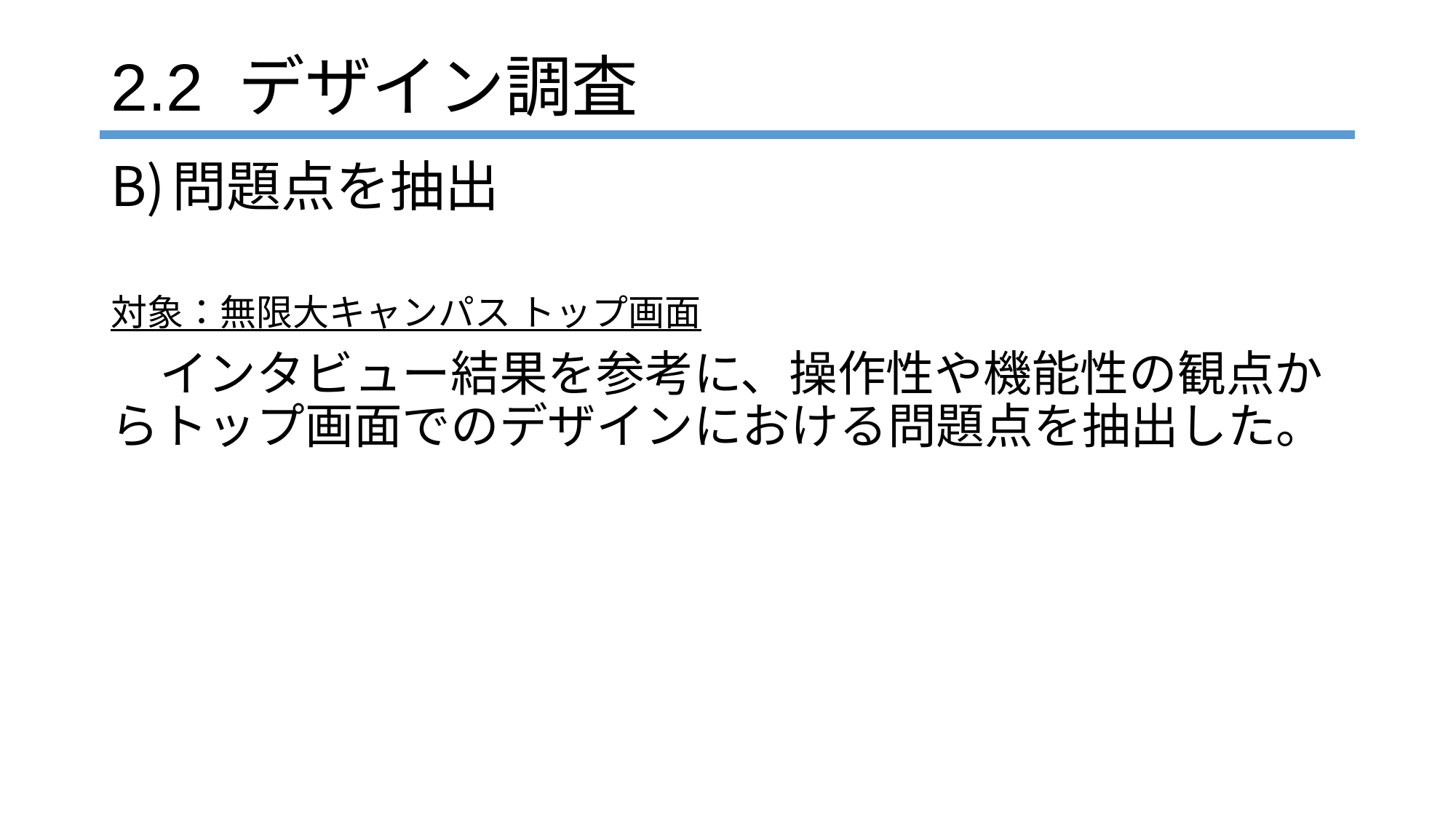

2.2 デザイン調査
問題点を抽出

対象：無限大キャンパス トップ画面
　インタビュー結果を参考に、操作性や機能性の観点からトップ画面でのデザインにおける問題点を抽出した。